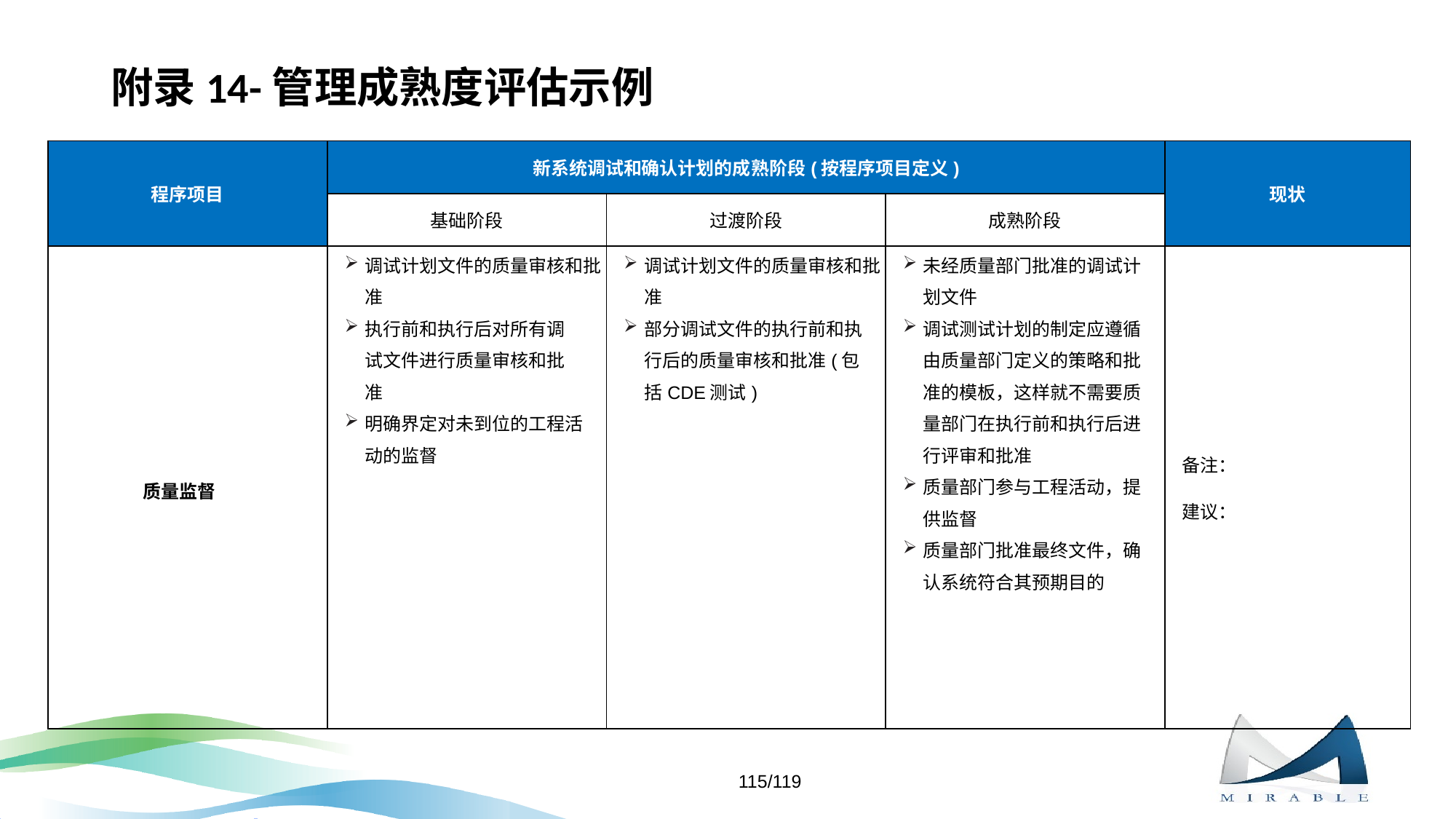

# 附录14-管理成熟度评估示例
| 程序项目 | 新系统调试和确认计划的成熟阶段(按程序项目定义) |  |  | 现状 |
| --- | --- | --- | --- | --- |
|  | 基础阶段 | 过渡阶段 | 成熟阶段 |  |
| 质量监督 | 调试计划文件的质量审核和批准 执行前和执行后对所有调试文件进行质量审核和批准 明确界定对未到位的工程活动的监督 | 调试计划文件的质量审核和批准 部分调试文件的执行前和执行后的质量审核和批准(包括CDE测试) | 未经质量部门批准的调试计划文件 调试测试计划的制定应遵循由质量部门定义的策略和批准的模板，这样就不需要质量部门在执行前和执行后进行评审和批准 质量部门参与工程活动，提供监督 质量部门批准最终文件，确认系统符合其预期目的 | 备注：   建议： |
115/119